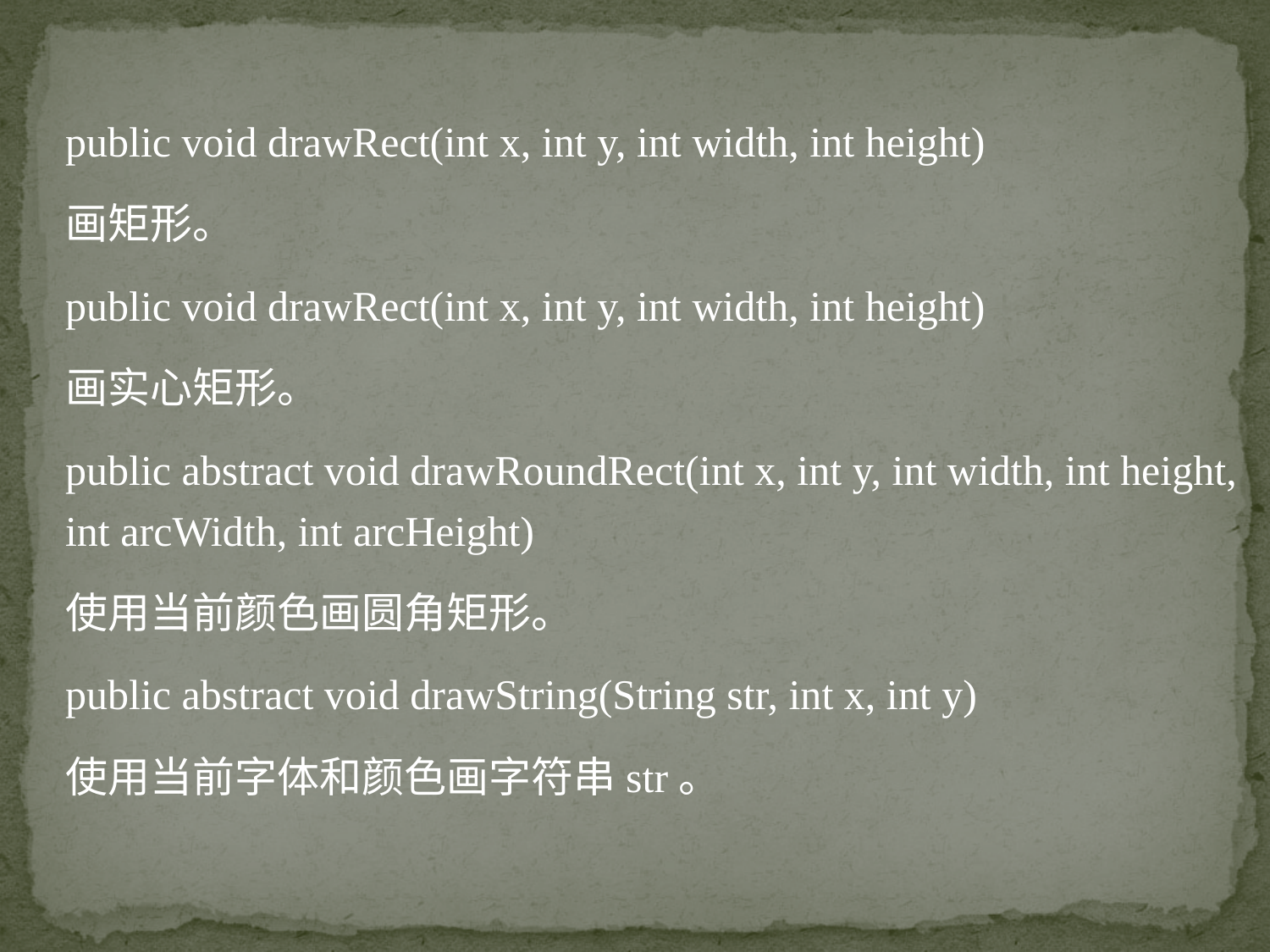

public void drawRect(int x, int y, int width, int height)
画矩形。
public void drawRect(int x, int y, int width, int height)
画实心矩形。
public abstract void drawRoundRect(int x, int y, int width, int height, int arcWidth, int arcHeight)
使用当前颜色画圆角矩形。
public abstract void drawString(String str, int x, int y)
使用当前字体和颜色画字符串str。